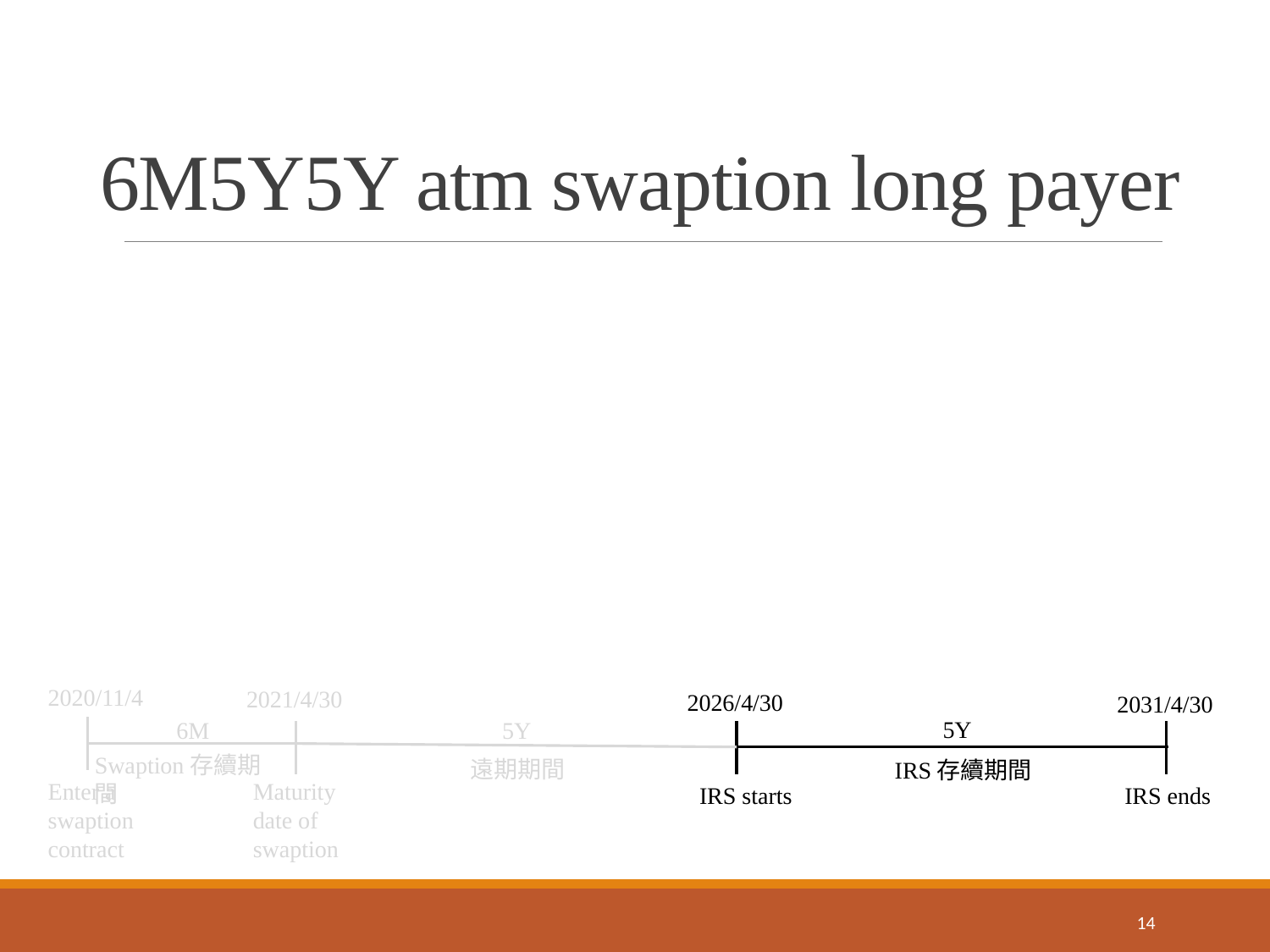

# 6M5Y5Y atm swaption long payer

2020/11/4
2021/4/30
2026/4/30
2031/4/30
5Y
5Y
6M
Swaption存續期間
遠期期間
IRS存續期間
Enter a swaption contract
Maturity date of swaption
IRS ends
IRS starts
14